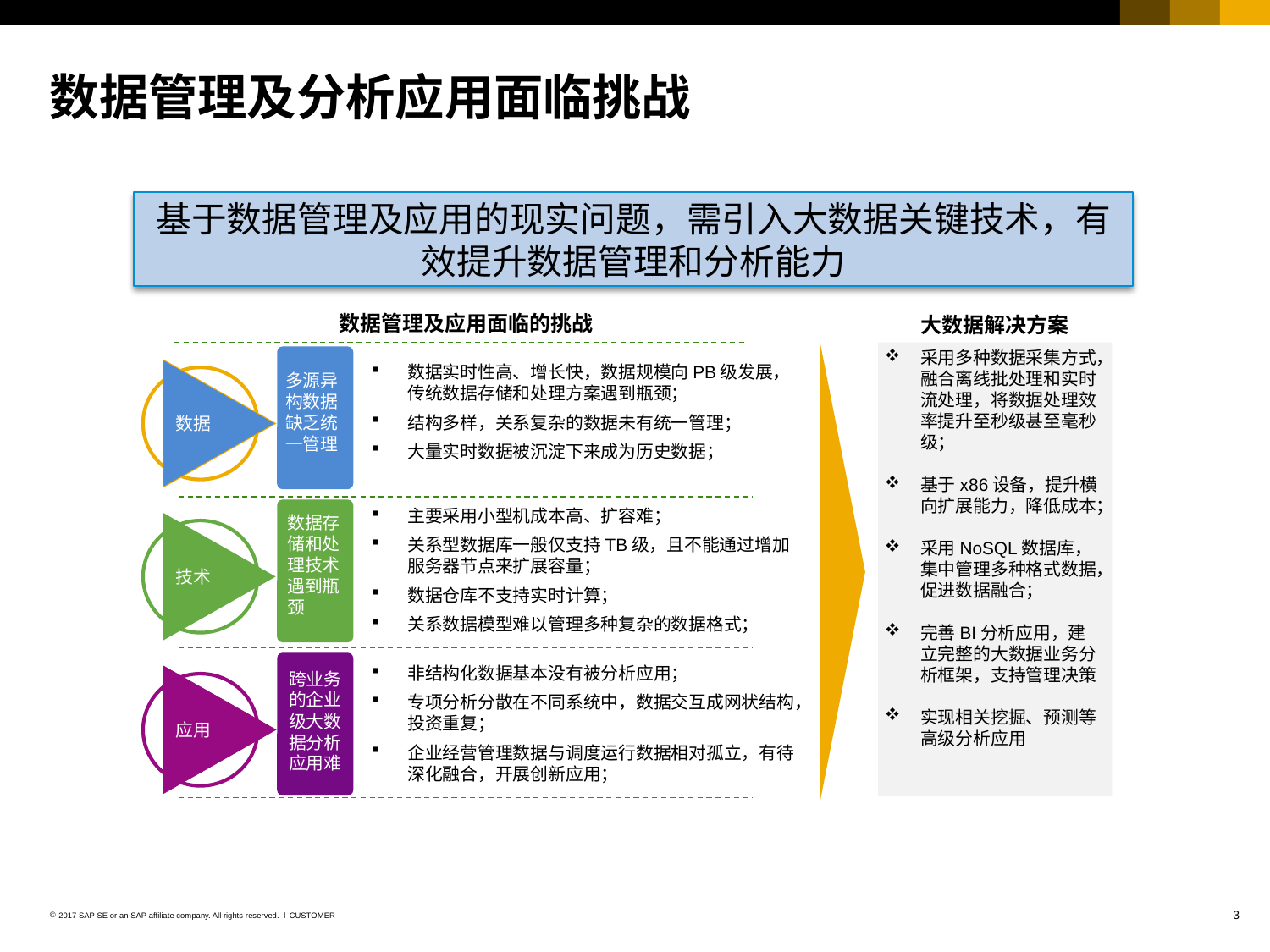

# 数据管理及分析应用面临挑战
基于数据管理及应用的现实问题，需引入大数据关键技术，有效提升数据管理和分析能力
数据管理及应用面临的挑战
大数据解决方案
采用多种数据采集方式，融合离线批处理和实时流处理，将数据处理效率提升至秒级甚至毫秒级；

基于x86设备，提升横向扩展能力，降低成本；

采用NoSQL数据库，集中管理多种格式数据，促进数据融合；

完善BI分析应用，建立完整的大数据业务分析框架，支持管理决策

实现相关挖掘、预测等高级分析应用

数据实时性高、增长快，数据规模向PB级发展，传统数据存储和处理方案遇到瓶颈；
结构多样，关系复杂的数据未有统一管理；
大量实时数据被沉淀下来成为历史数据；

数据
多源异构数据缺乏统一管理

主要采用小型机成本高、扩容难；
关系型数据库一般仅支持TB级，且不能通过增加服务器节点来扩展容量；
数据仓库不支持实时计算；
关系数据模型难以管理多种复杂的数据格式；
数据存储和处理技术遇到瓶颈

技术

非结构化数据基本没有被分析应用；
专项分析分散在不同系统中，数据交互成网状结构，投资重复；
企业经营管理数据与调度运行数据相对孤立，有待深化融合，开展创新应用；
跨业务的企业级大数据分析应用难

应用